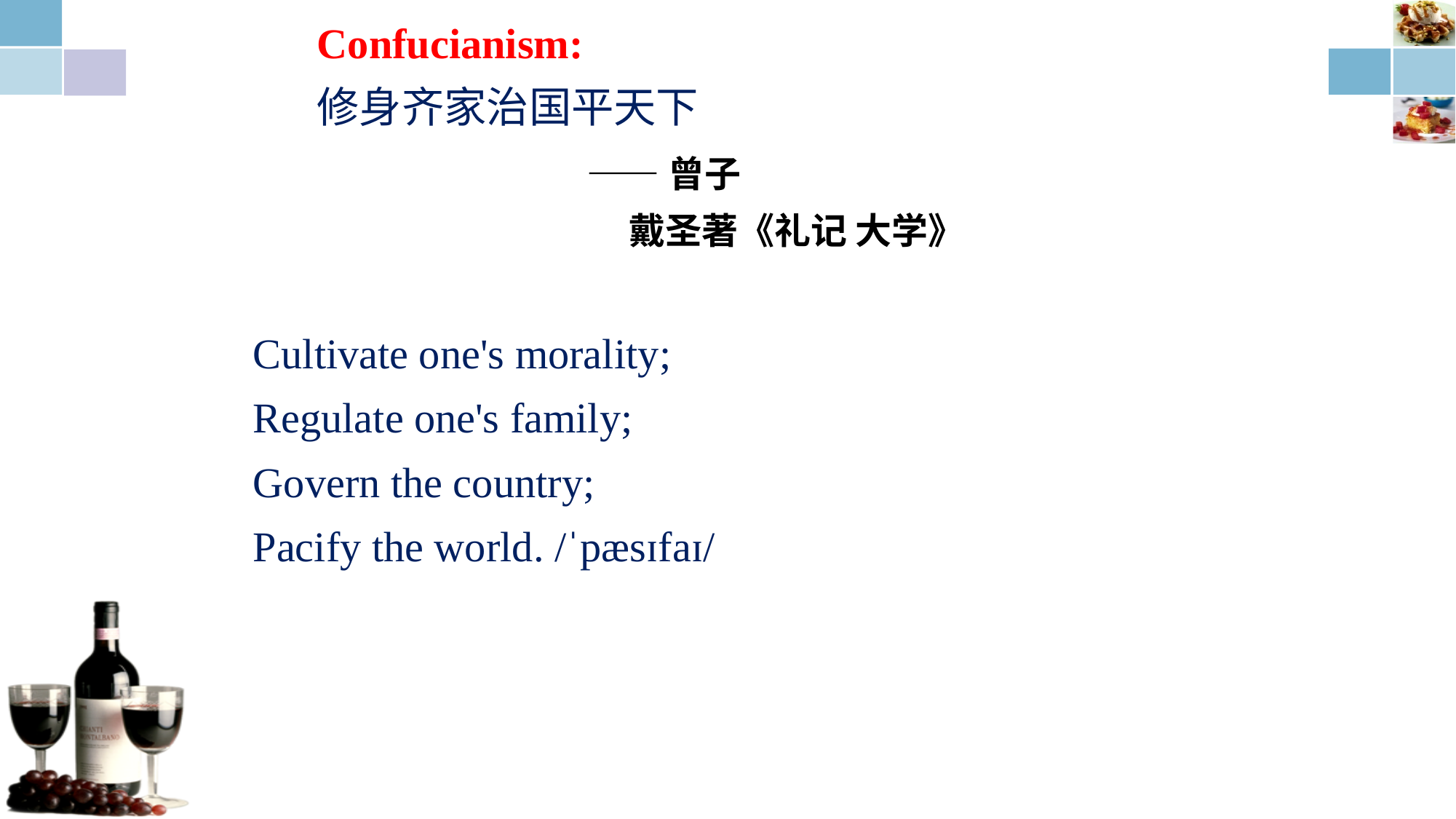

Confucianism:
修身齐家治国平天下
                            ——曾子
                                     戴圣著《礼记 大学》
Cultivate one's morality;
Regulate one's family;
Govern the country;
Pacify the world. /ˈpæsɪfaɪ/